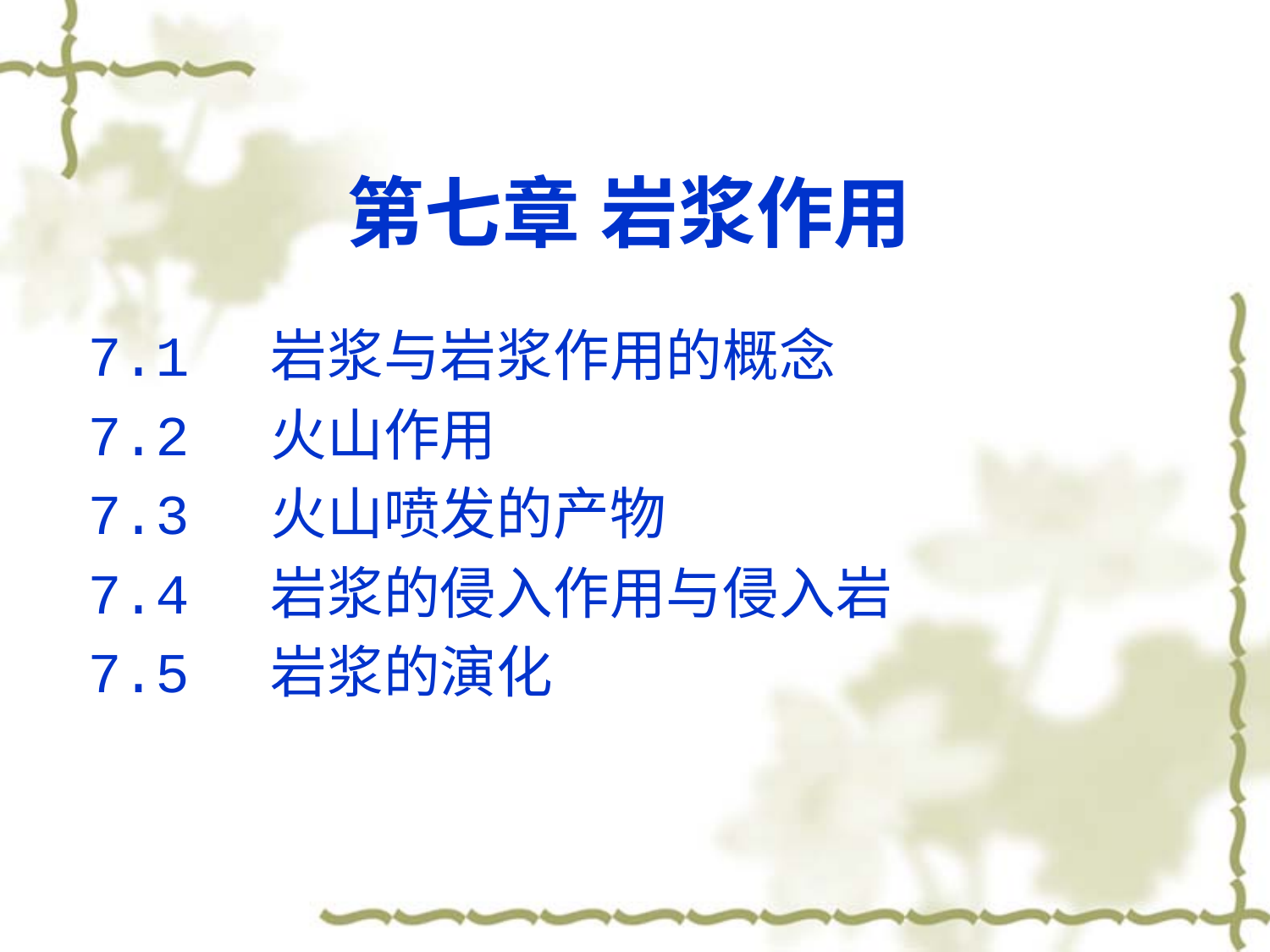

# 第七章 	岩浆作用
7.1  岩浆与岩浆作用的概念
7.2  火山作用
7.3  火山喷发的产物
7.4  岩浆的侵入作用与侵入岩
7.5  岩浆的演化